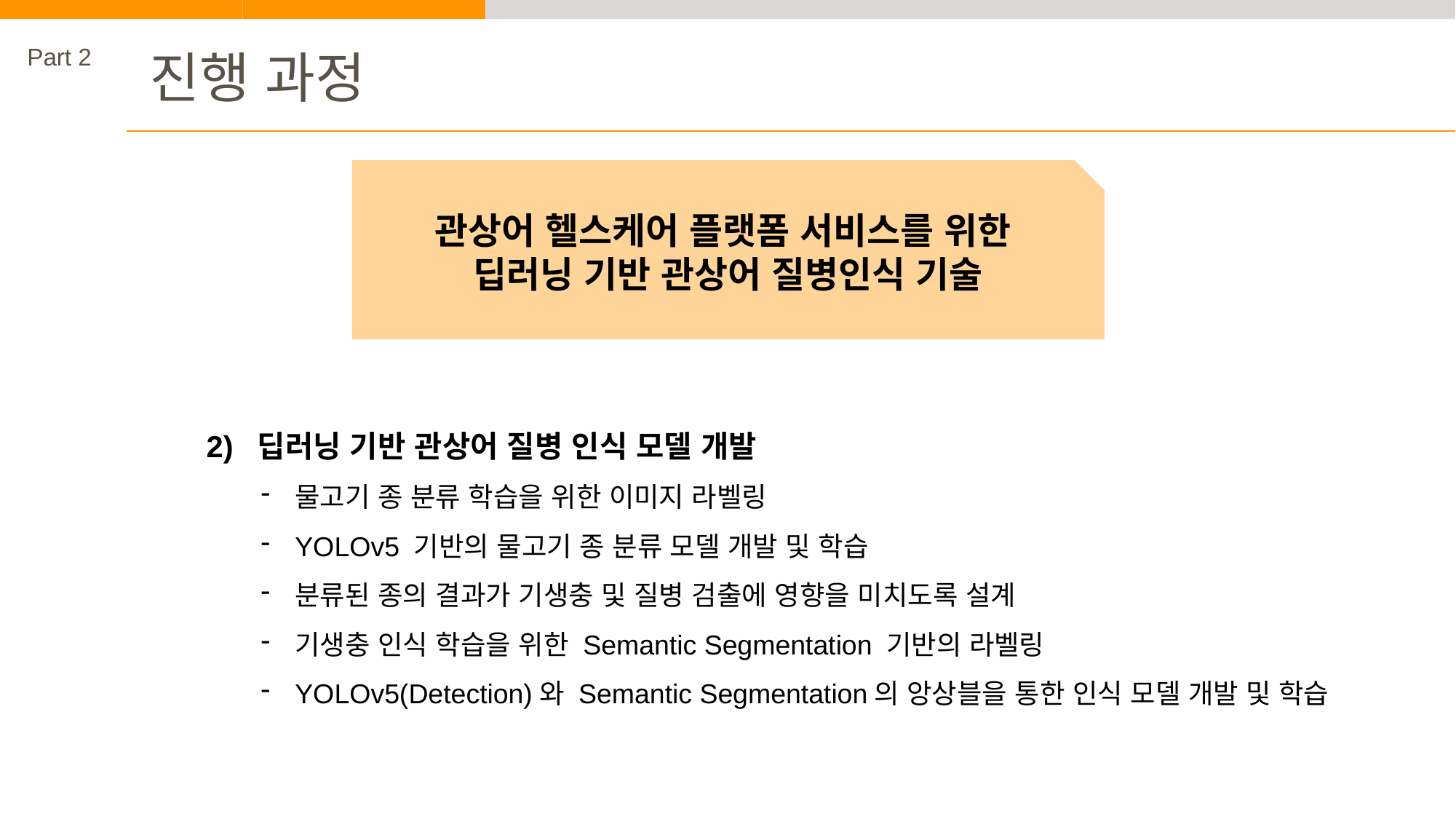

Part 2
진행 과정

관상어 헬스케어 플랫폼 서비스를 위한
딥러닝 기반 관상어 질병인식 기술
2)  딥러닝 기반 관상어 질병 인식 모델 개발
물고기 종 분류 학습을 위한 이미지 라벨링
YOLOv5 기반의 물고기 종 분류 모델 개발 및 학습
분류된 종의 결과가 기생충 및 질병 검출에 영향을 미치도록 설계
기생충 인식 학습을 위한 Semantic Segmentation 기반의 라벨링
YOLOv5(Detection)와 Semantic Segmentation의 앙상블을 통한 인식 모델 개발 및 학습